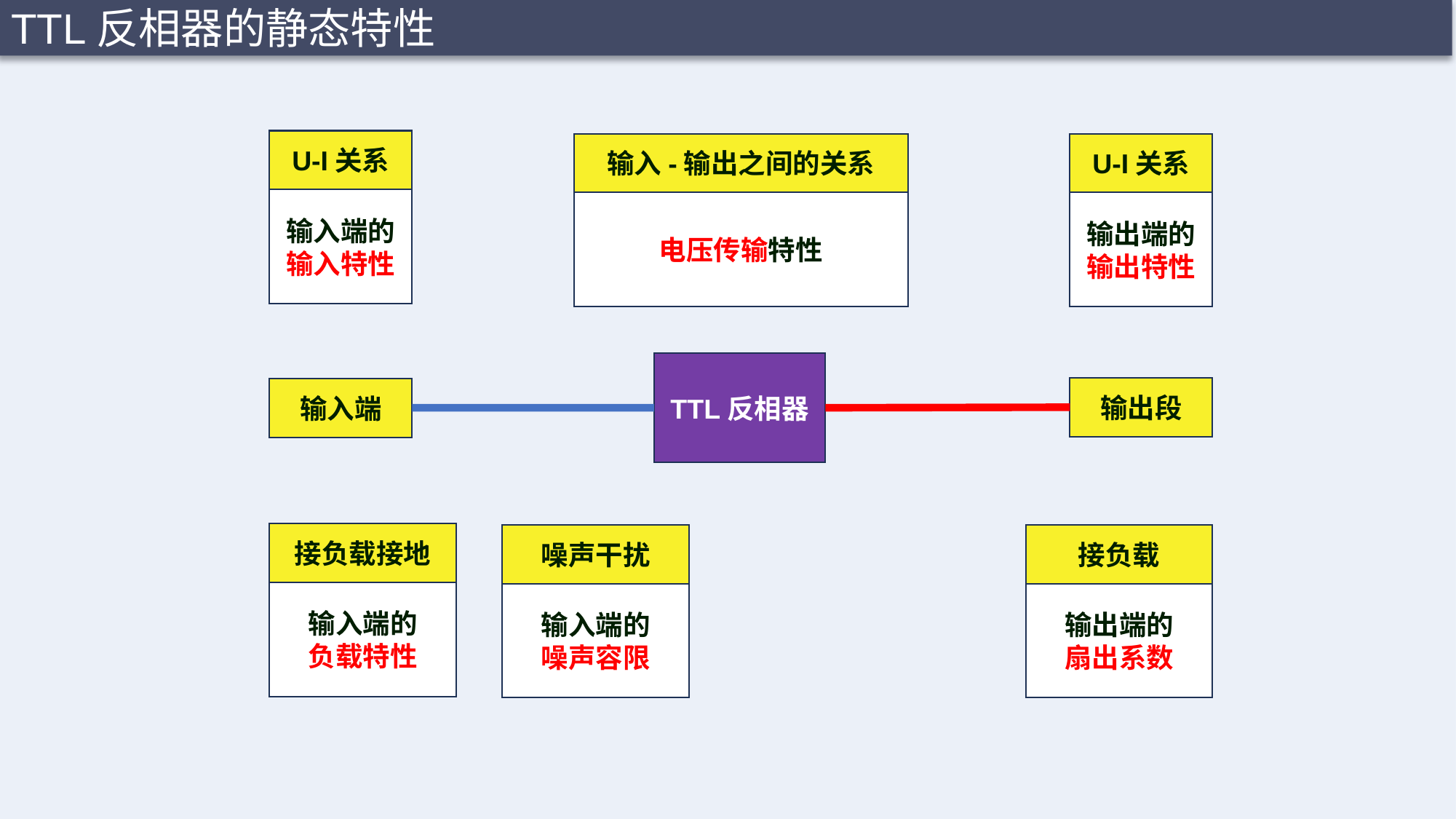

TTL反相器的静态特性
U-I关系
输入端的输入特性
输入-输出之间的关系
电压传输特性
U-I关系
输出端的输出特性
TTL反相器
输出段
输入端
接负载接地
输入端的
负载特性
噪声干扰
输入端的
噪声容限
接负载
输出端的
扇出系数